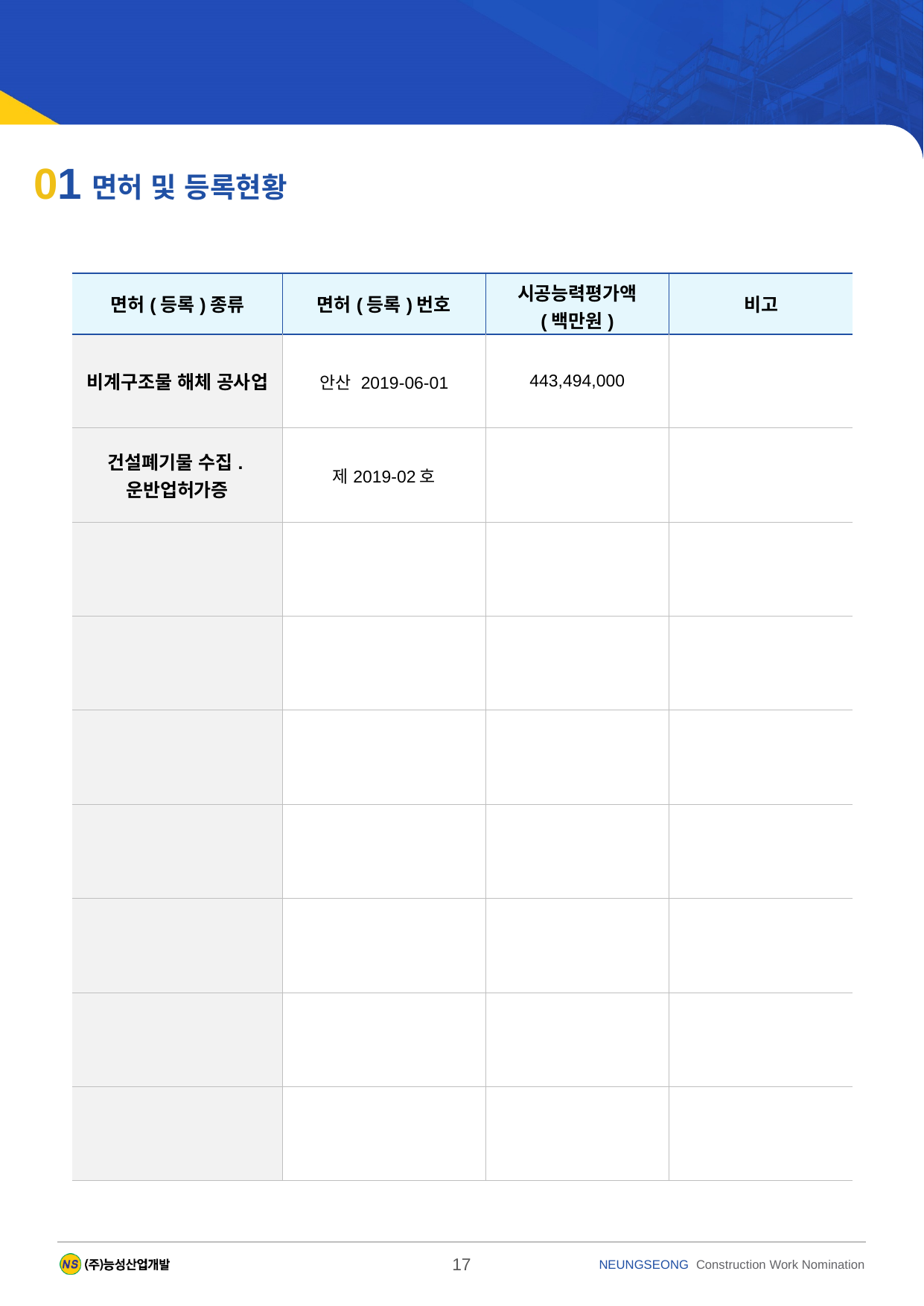

01
면허 및 등록현황
| 면허(등록)종류 | 면허(등록)번호 | 시공능력평가액 (백만원) | 비고 |
| --- | --- | --- | --- |
| 비계구조물 해체 공사업 | 안산 2019-06-01 | 443,494,000 |  |
| 건설폐기물 수집.운반업허가증 | 제2019-02호 |  |  |
|  |  |  |  |
|  |  |  |  |
|  |  |  |  |
|  |  |  |  |
|  |  |  |  |
|  |  |  |  |
|  |  |  |  |